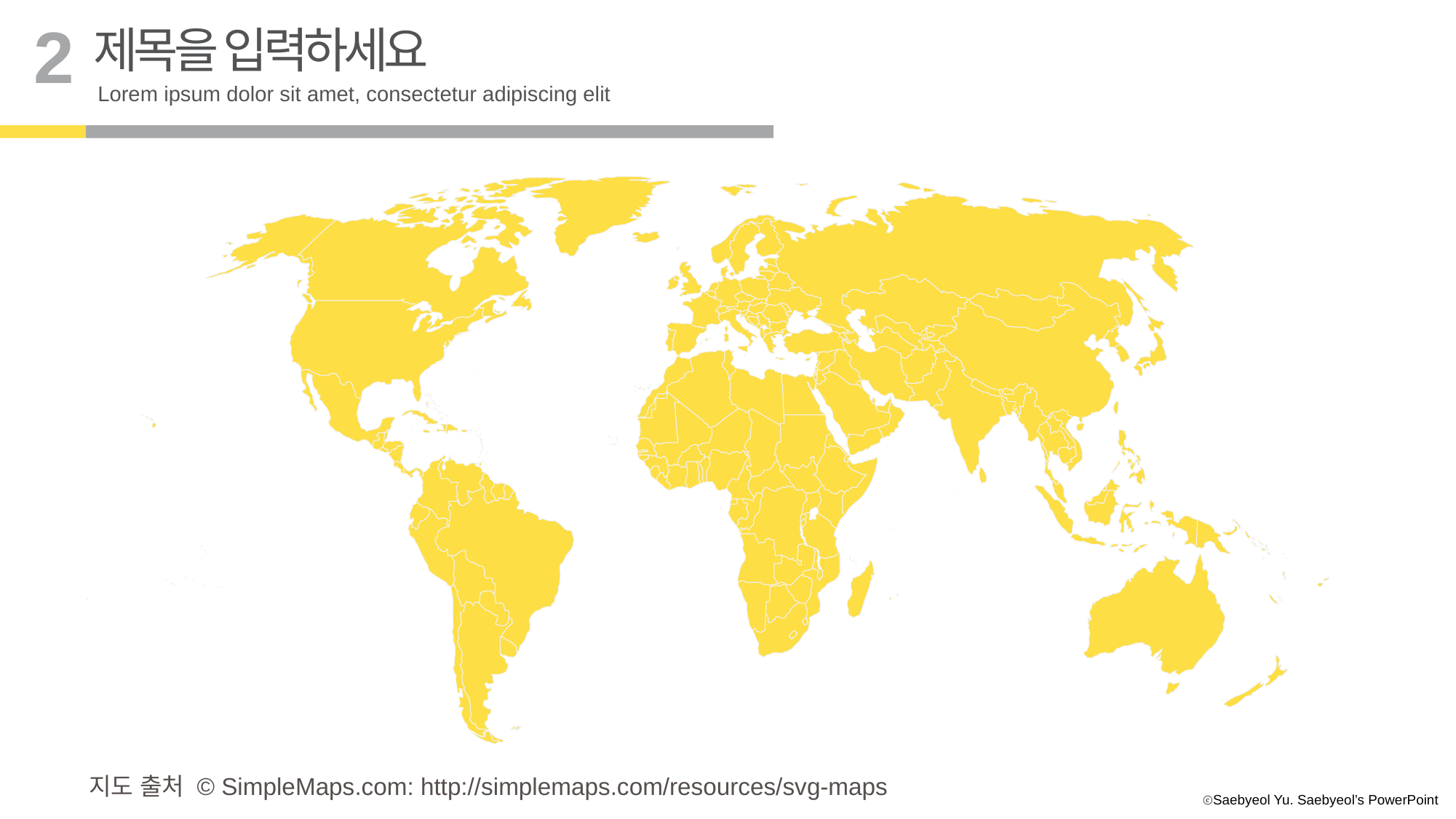

2
제목을 입력하세요
Lorem ipsum dolor sit amet, consectetur adipiscing elit

지도 출처 © SimpleMaps.com: http://simplemaps.com/resources/svg-maps